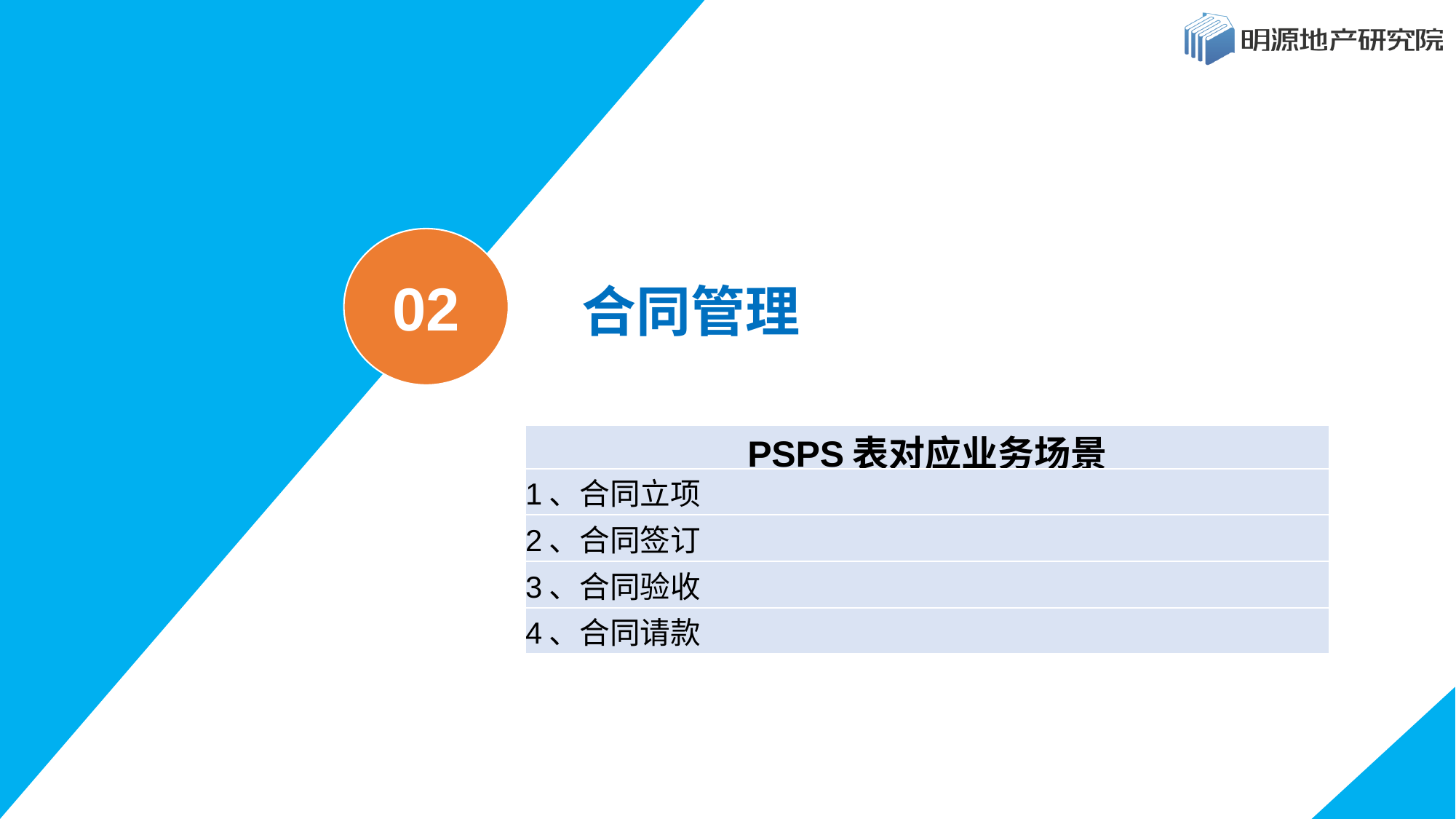

合同管理
02
| PSPS表对应业务场景 |
| --- |
| 1、合同立项 |
| 2、合同签订 |
| 3、合同验收 |
| 4、合同请款 |